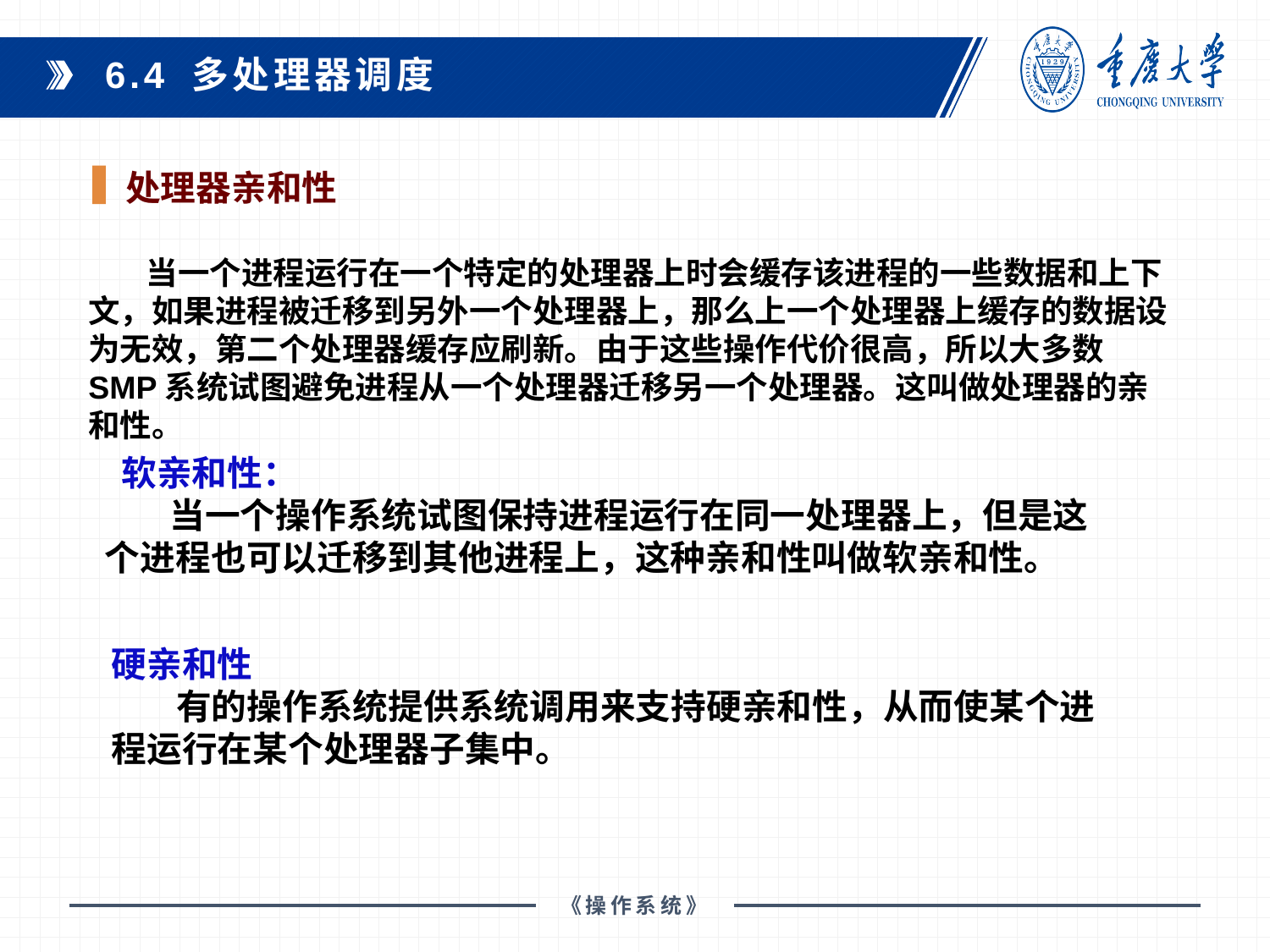

6.4 多处理器调度
处理器亲和性

       当一个进程运行在一个特定的处理器上时会缓存该进程的一些数据和上下文，如果进程被迁移到另外一个处理器上，那么上一个处理器上缓存的数据设为无效，第二个处理器缓存应刷新。由于这些操作代价很高，所以大多数SMP系统试图避免进程从一个处理器迁移另一个处理器。这叫做处理器的亲和性。
 软亲和性：
       当一个操作系统试图保持进程运行在同一处理器上，但是这个进程也可以迁移到其他进程上，这种亲和性叫做软亲和性。
硬亲和性
       有的操作系统提供系统调用来支持硬亲和性，从而使某个进程运行在某个处理器子集中。